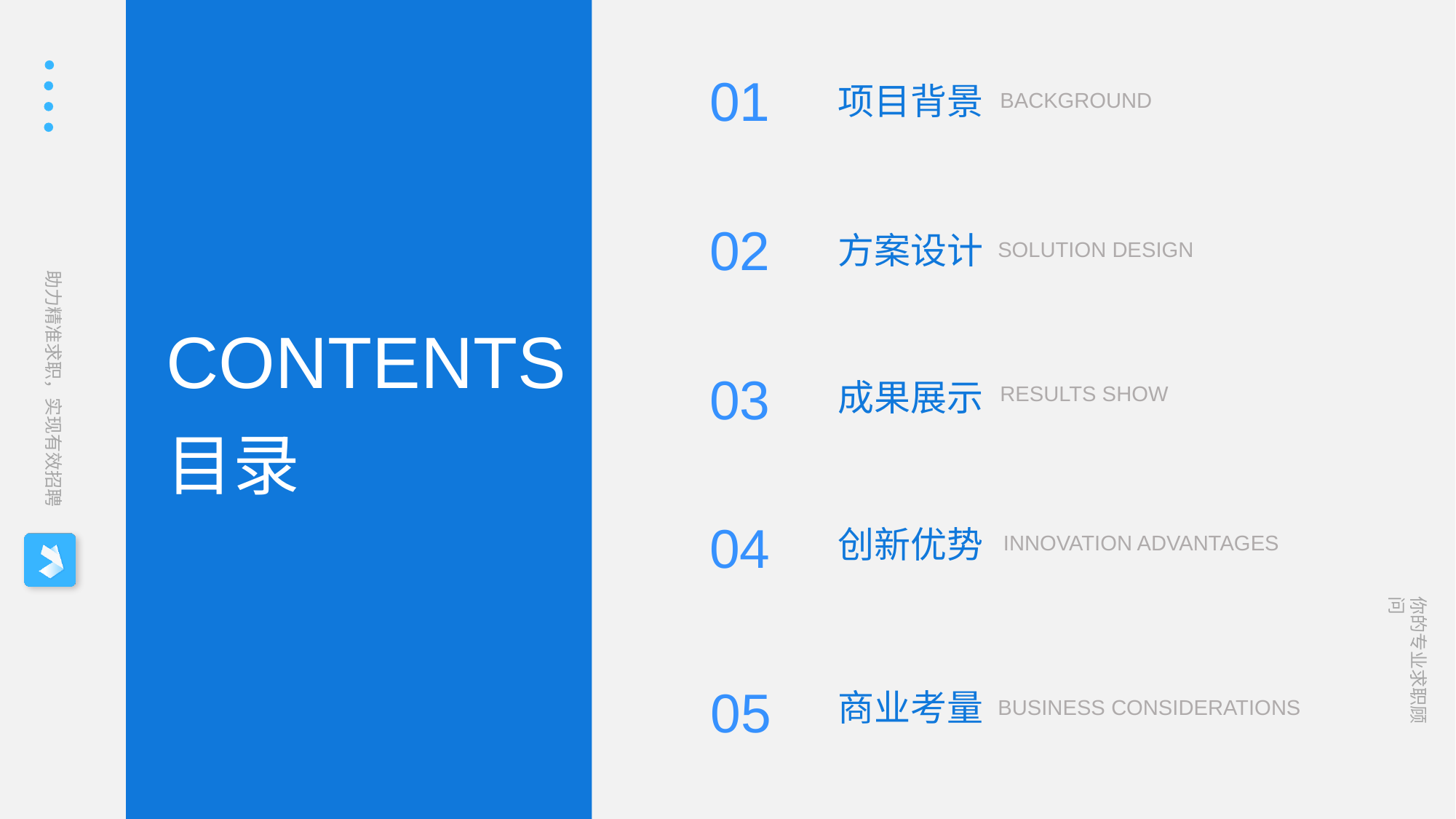

01
项目背景
BACKGROUND
02
方案设计
SOLUTION DESIGN
CONTENTS
03
成果展示
RESULTS SHOW
目录
04
创新优势
INNOVATION ADVANTAGES
05
商业考量
BUSINESS CONSIDERATIONS